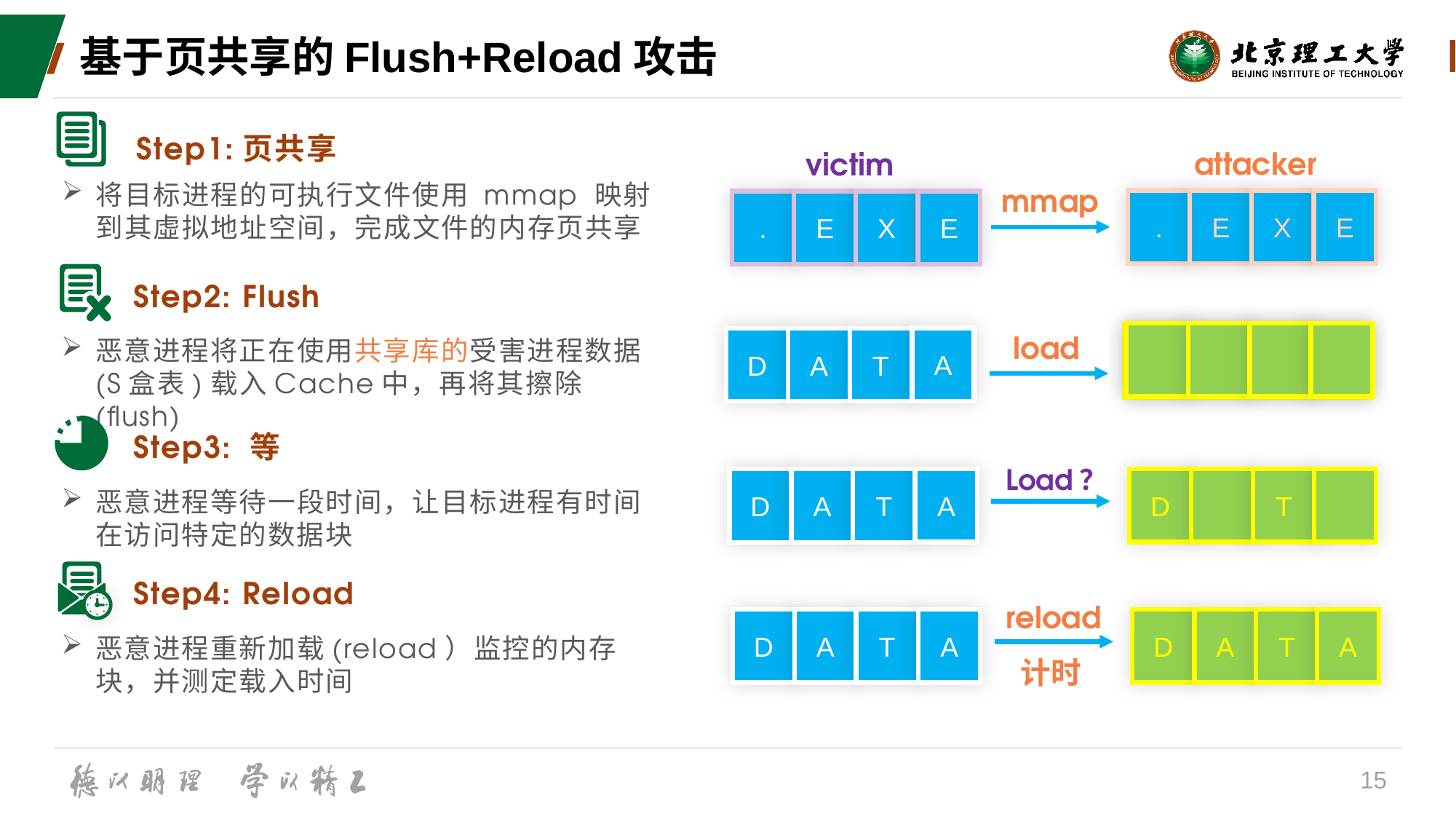

# 基于页共享的Flush+Reload攻击

Step1:页共享
将目标进程的可执行文件使用 mmap 映射到其虛拟地址空间，完成文件的内存页共享
attacker
.
E
X
E
victim
.
E
X
E
mmap

Step2: Flush
恶意进程将正在使用共享库的受害进程数据(S盒表)载入Cache中，再将其擦除(flush)
load
D
A
T
A
A
D
A
T

Step3: 等
恶意进程等待一段时间，让目标进程有时间在访问特定的数据块
Load？
A
D
A
T
D

T

Step4: Reload
恶意进程重新加载(reload）监控的内存块，并测定载入时间
reload
A
D
A
T
D
A
T
A
计时